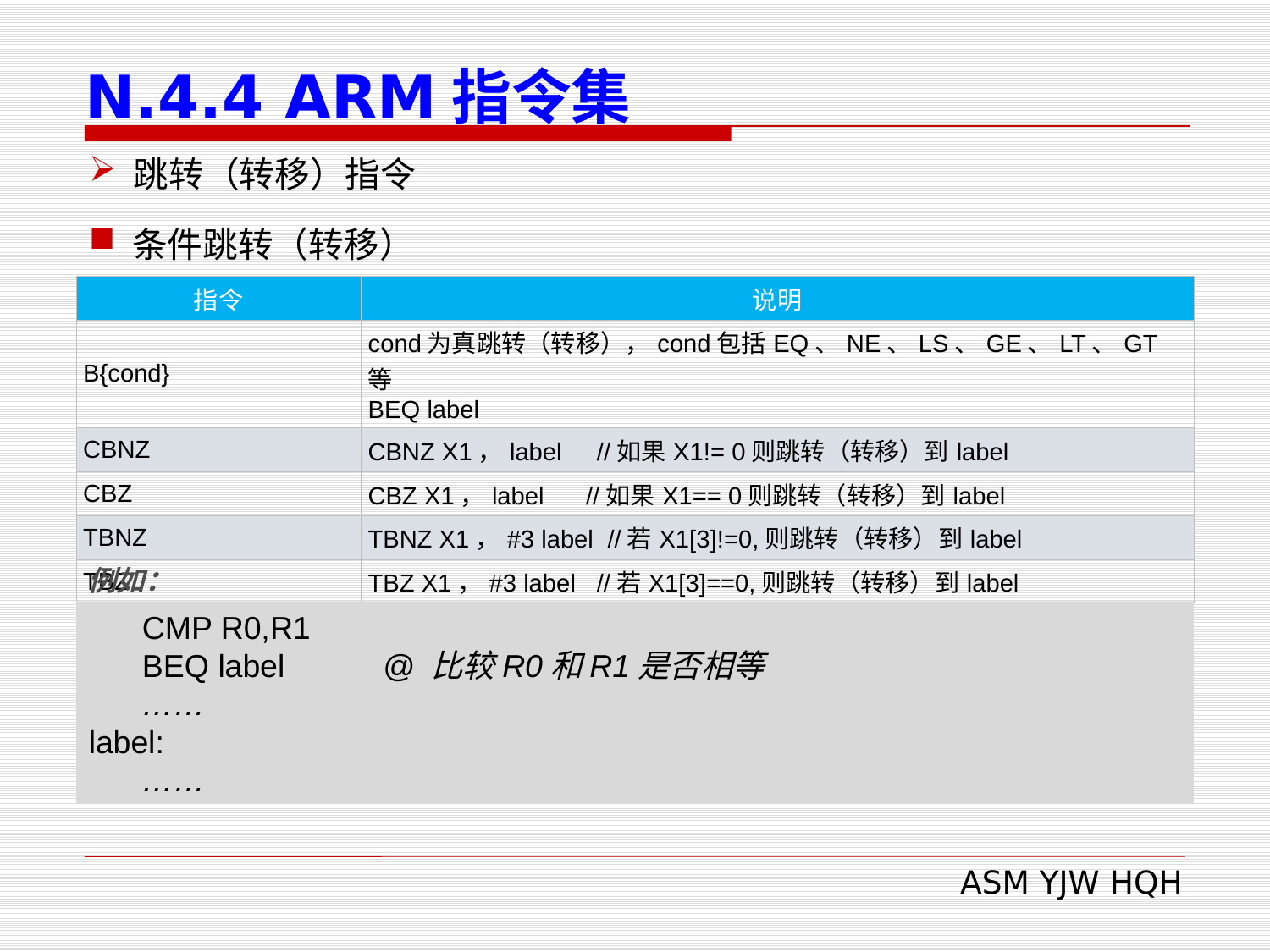

# N.4.4 ARM指令集
 跳转（转移）指令
 条件跳转（转移）
| 指令 | 说明 |
| --- | --- |
| B{cond} | cond为真跳转（转移），cond包括EQ、NE、LS、GE、LT、GT等 BEQ label |
| CBNZ | CBNZ X1，label     //如果X1!= 0则跳转（转移）到label |
| CBZ | CBZ X1，label      //如果X1== 0则跳转（转移）到label |
| TBNZ | TBNZ X1，#3 label  //若X1[3]!=0,则跳转（转移）到label |
| TBZ | TBZ X1，#3 label   //若X1[3]==0,则跳转（转移）到label |
例如：

      CMP R0,R1
      BEQ label           @ 比较R0和R1是否相等
      ……
label:
      ……